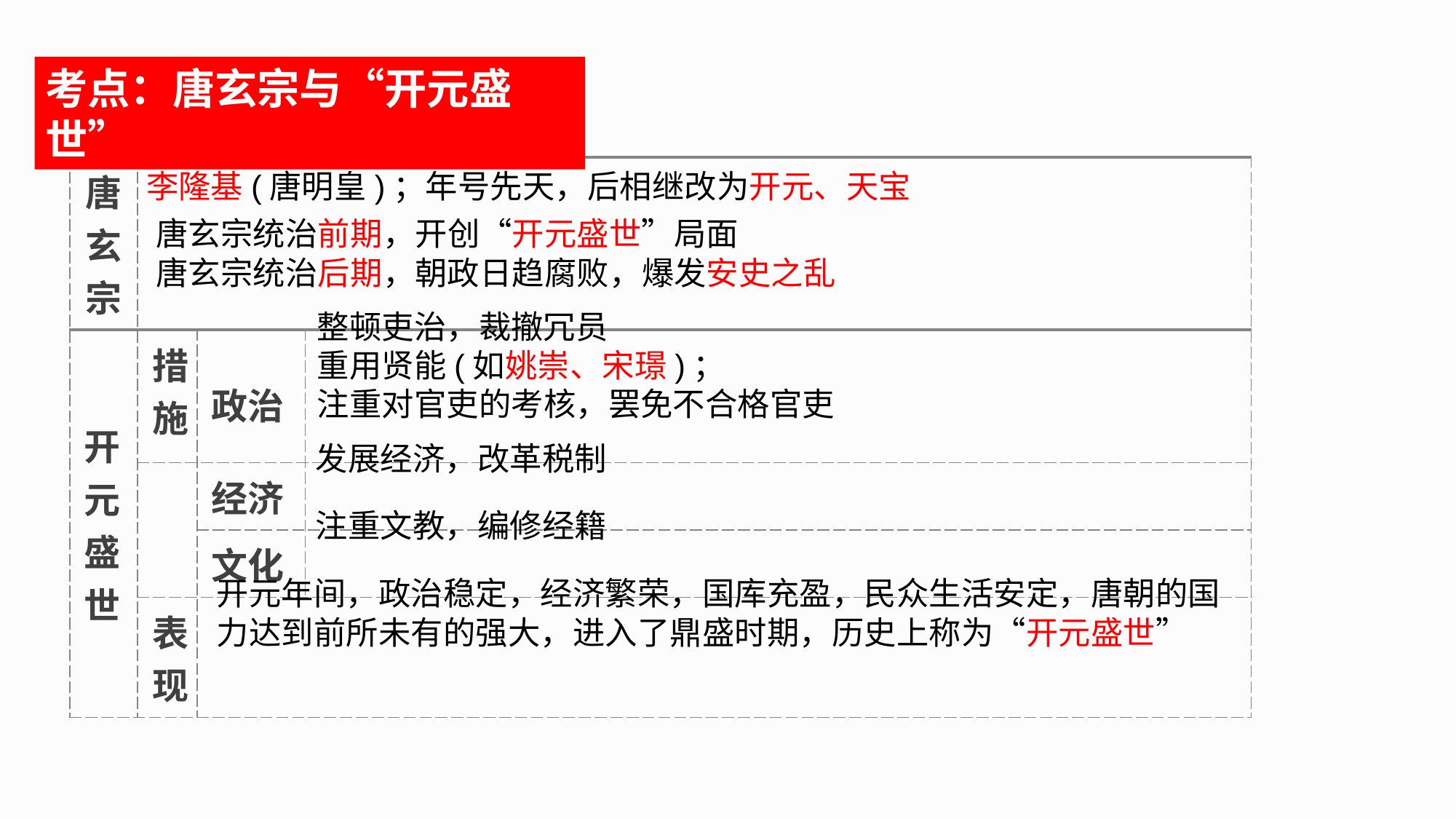

考点：唐玄宗与“开元盛世”
| 唐玄宗 |  |  |  |
| --- | --- | --- | --- |
| 开元盛世 | 措施 | 政治 |  |
|  |  | 经济 |  |
|  |  | 文化 |  |
|  | 表现 |  |  |
李隆基(唐明皇)；年号先天，后相继改为开元、天宝
唐玄宗统治前期，开创“开元盛世”局面
唐玄宗统治后期，朝政日趋腐败，爆发安史之乱
整顿吏治，裁撤冗员
重用贤能(如姚崇、宋璟)；
注重对官吏的考核，罢免不合格官吏
发展经济，改革税制
注重文教，编修经籍
开元年间，政治稳定，经济繁荣，国库充盈，民众生活安定，唐朝的国力达到前所未有的强大，进入了鼎盛时期，历史上称为“开元盛世”